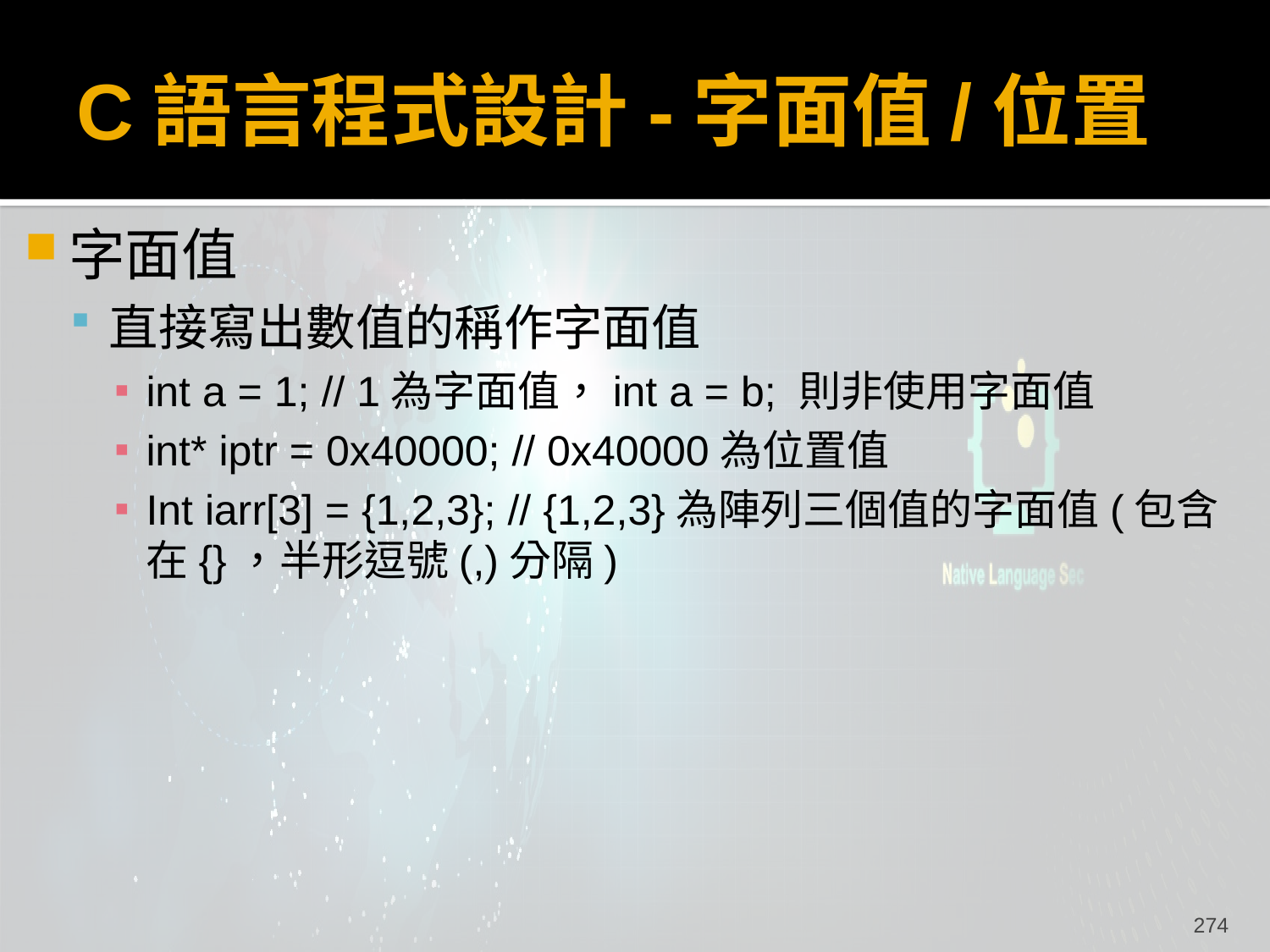

# C語言程式設計-字面值/位置
字面值
直接寫出數值的稱作字面值
int a = 1; // 1為字面值，int a = b; 則非使用字面值
int* iptr = 0x40000; // 0x40000為位置值
Int iarr[3] = {1,2,3}; // {1,2,3}為陣列三個值的字面值(包含在{}，半形逗號(,)分隔)

274